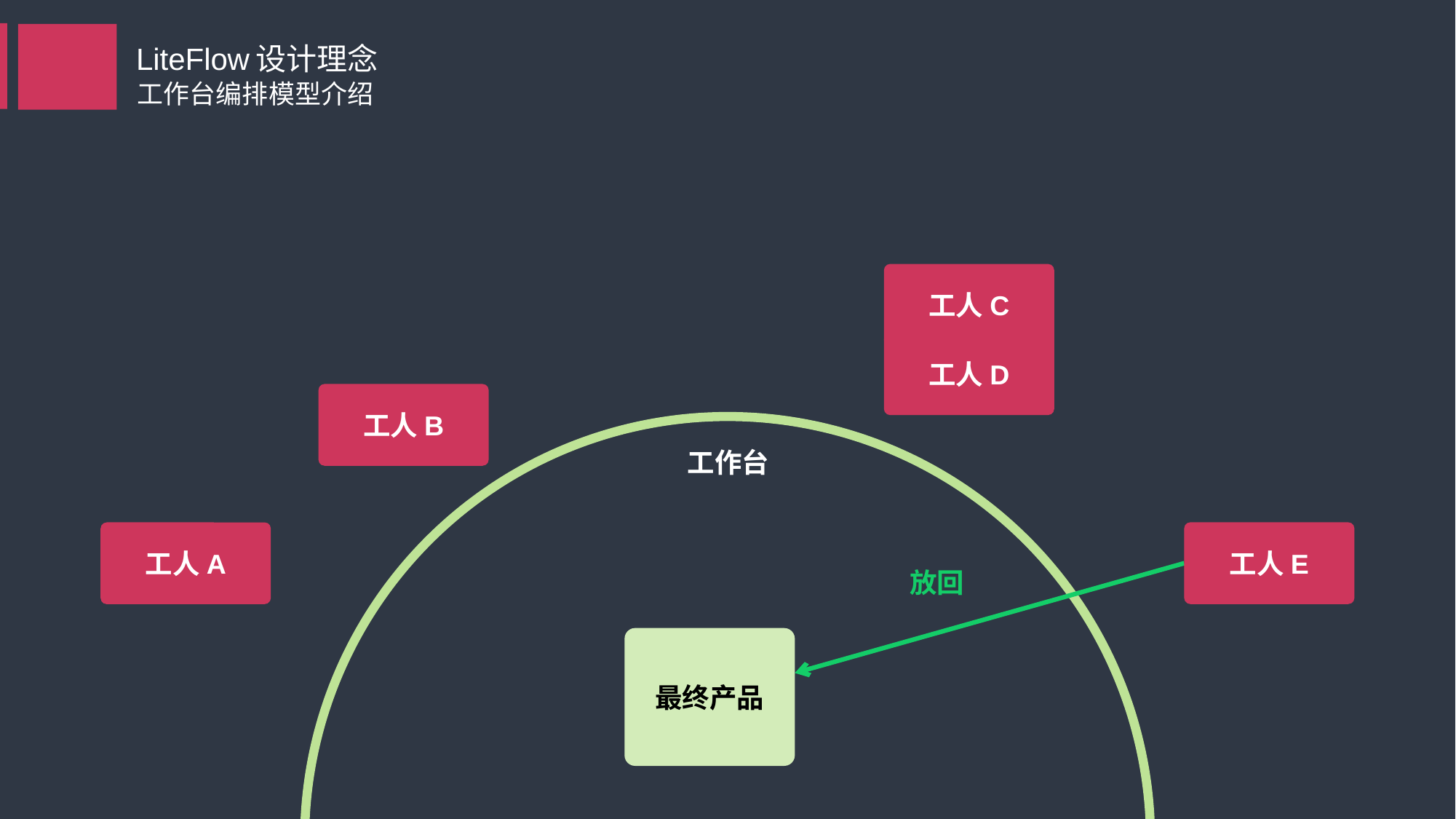

LiteFlow设计理念
工作台编排模型介绍

工人C

工人D

工人B

工作台

工人A
工人E
放回

最终产品